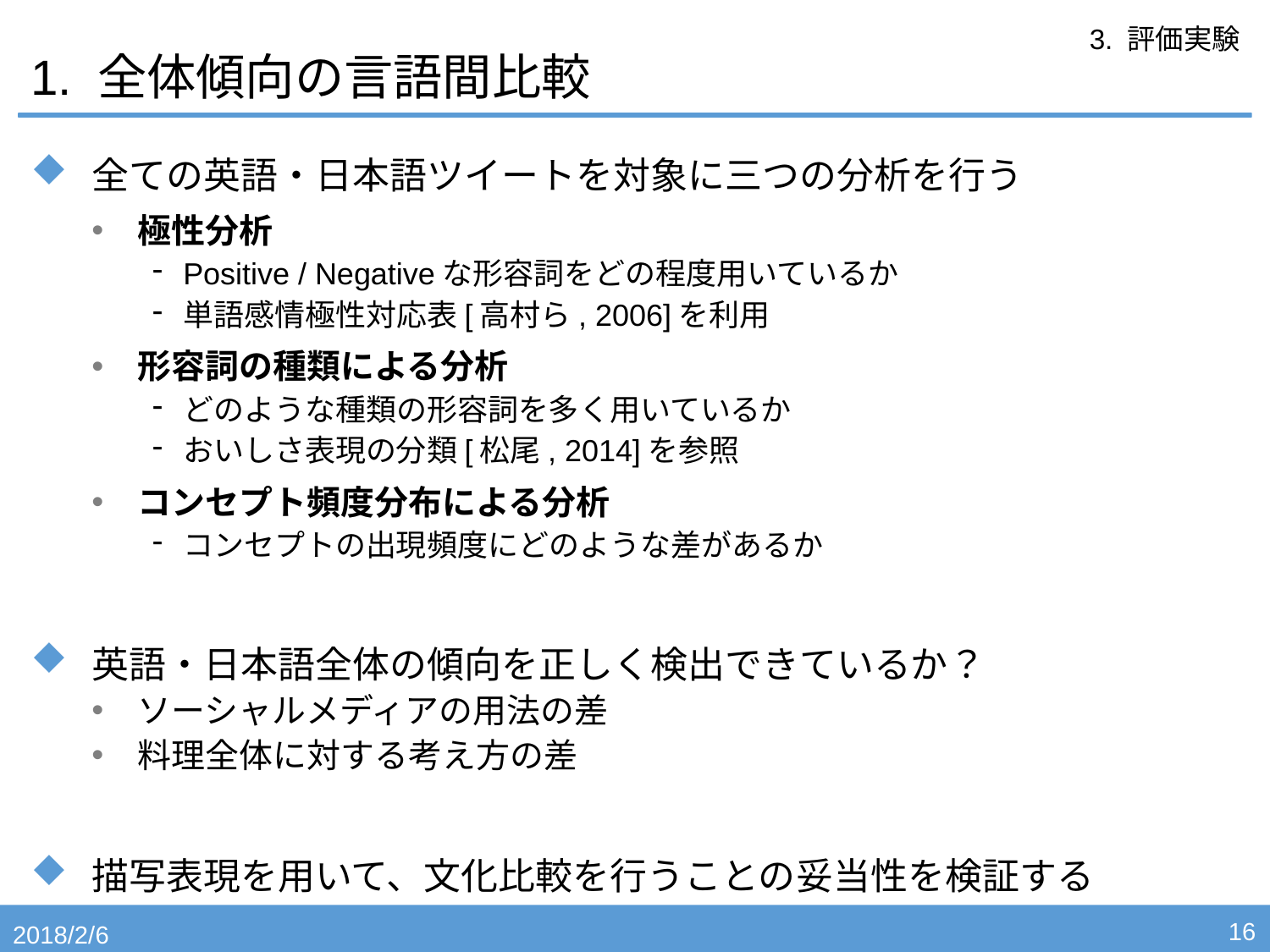

# 1. 全体傾向の言語間比較
3. 評価実験
全ての英語・日本語ツイートを対象に三つの分析を行う
極性分析
Positive / Negativeな形容詞をどの程度用いているか
単語感情極性対応表[高村ら, 2006]を利用
形容詞の種類による分析
どのような種類の形容詞を多く用いているか
おいしさ表現の分類[松尾, 2014]を参照
コンセプト頻度分布による分析
コンセプトの出現頻度にどのような差があるか

英語・日本語全体の傾向を正しく検出できているか？
ソーシャルメディアの用法の差
料理全体に対する考え方の差

描写表現を用いて、文化比較を行うことの妥当性を検証する

2018/2/6
16